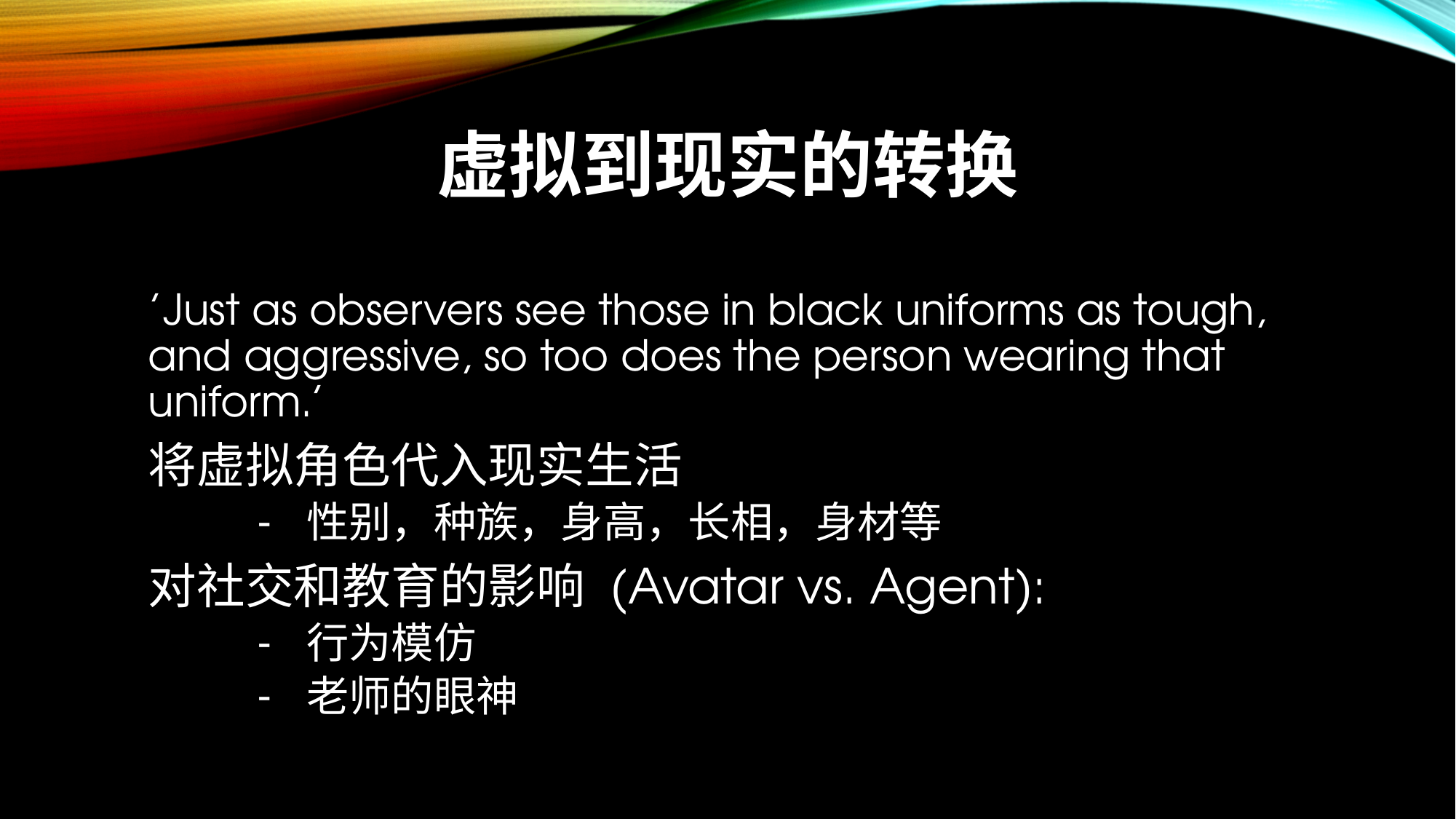

# 虚拟到现实的转换
’Just as observers see those in black uniforms as tough, and aggressive, so too does the person wearing that uniform.’
将虚拟角色代入现实生活
 性别，种族，身高，长相，身材等
对社交和教育的影响 (Avatar vs. Agent):
 行为模仿
 老师的眼神